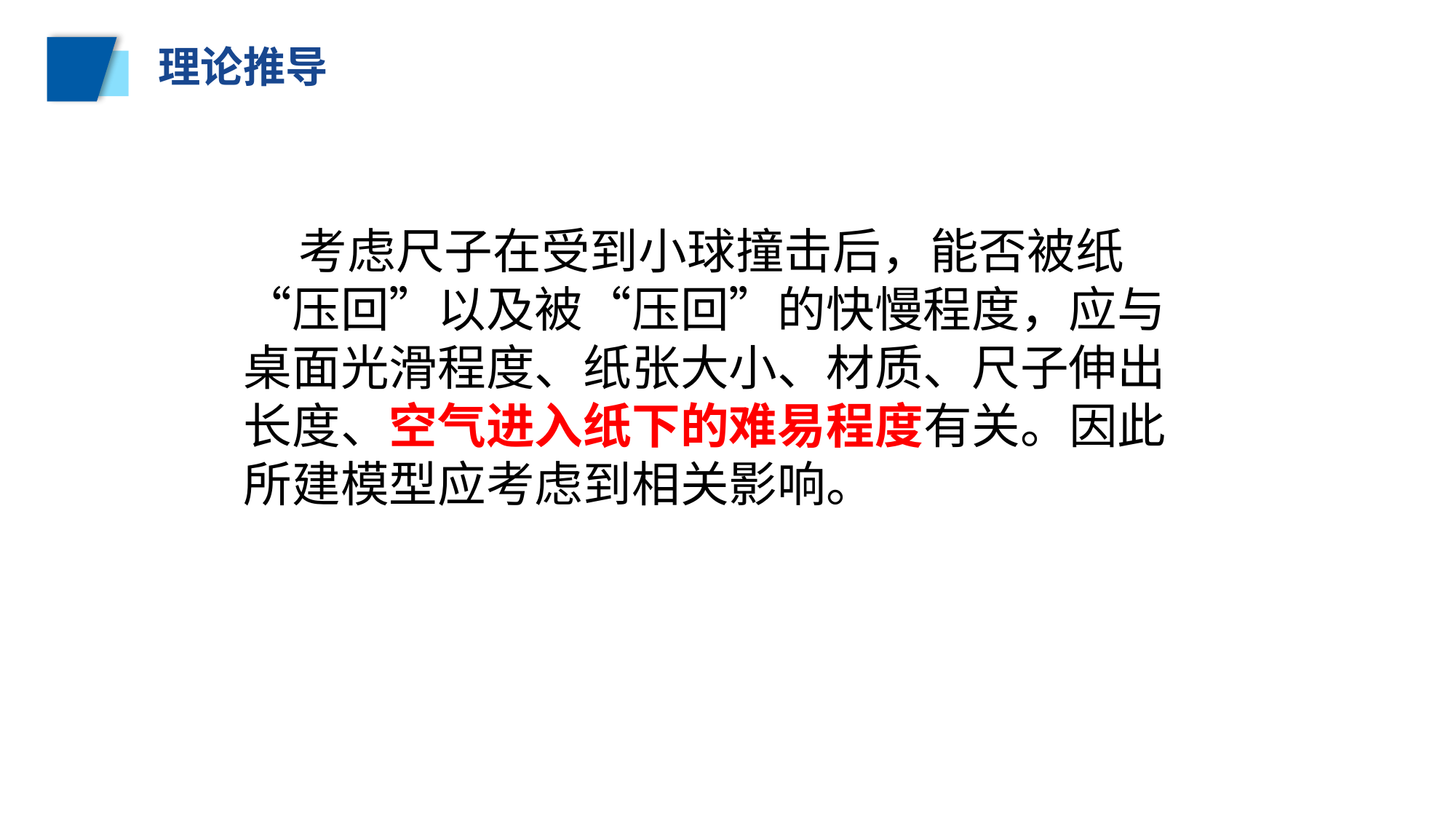

理论推导
    考虑尺子在受到小球撞击后，能否被纸“压回”以及被“压回”的快慢程度，应与桌面光滑程度、纸张大小、材质、尺子伸出长度、空气进入纸下的难易程度有关。因此所建模型应考虑到相关影响。